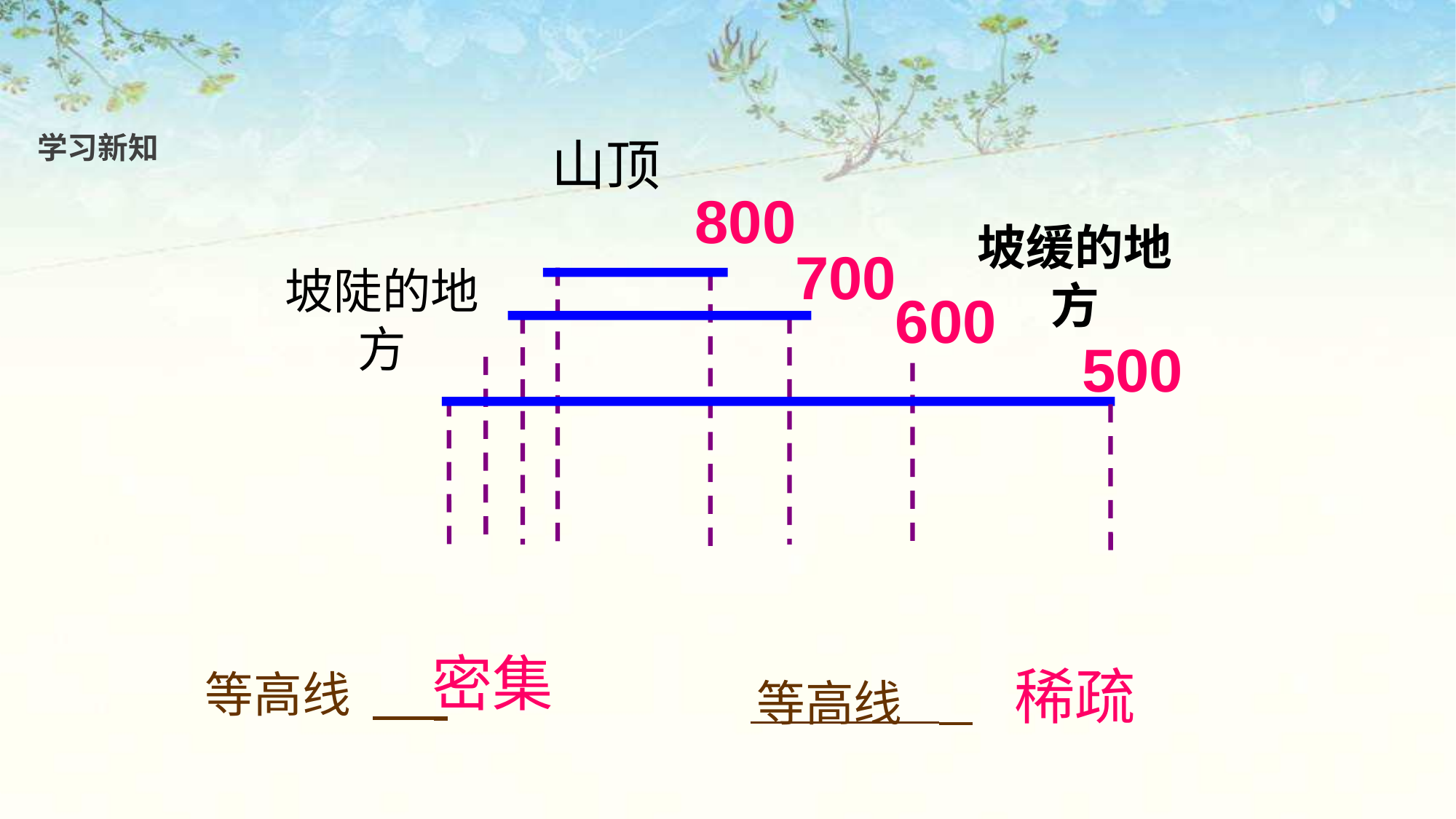

学习新知
山顶
800
坡缓的地方

700
坡陡的地方

600

500

密集
等高线
稀疏

等高线